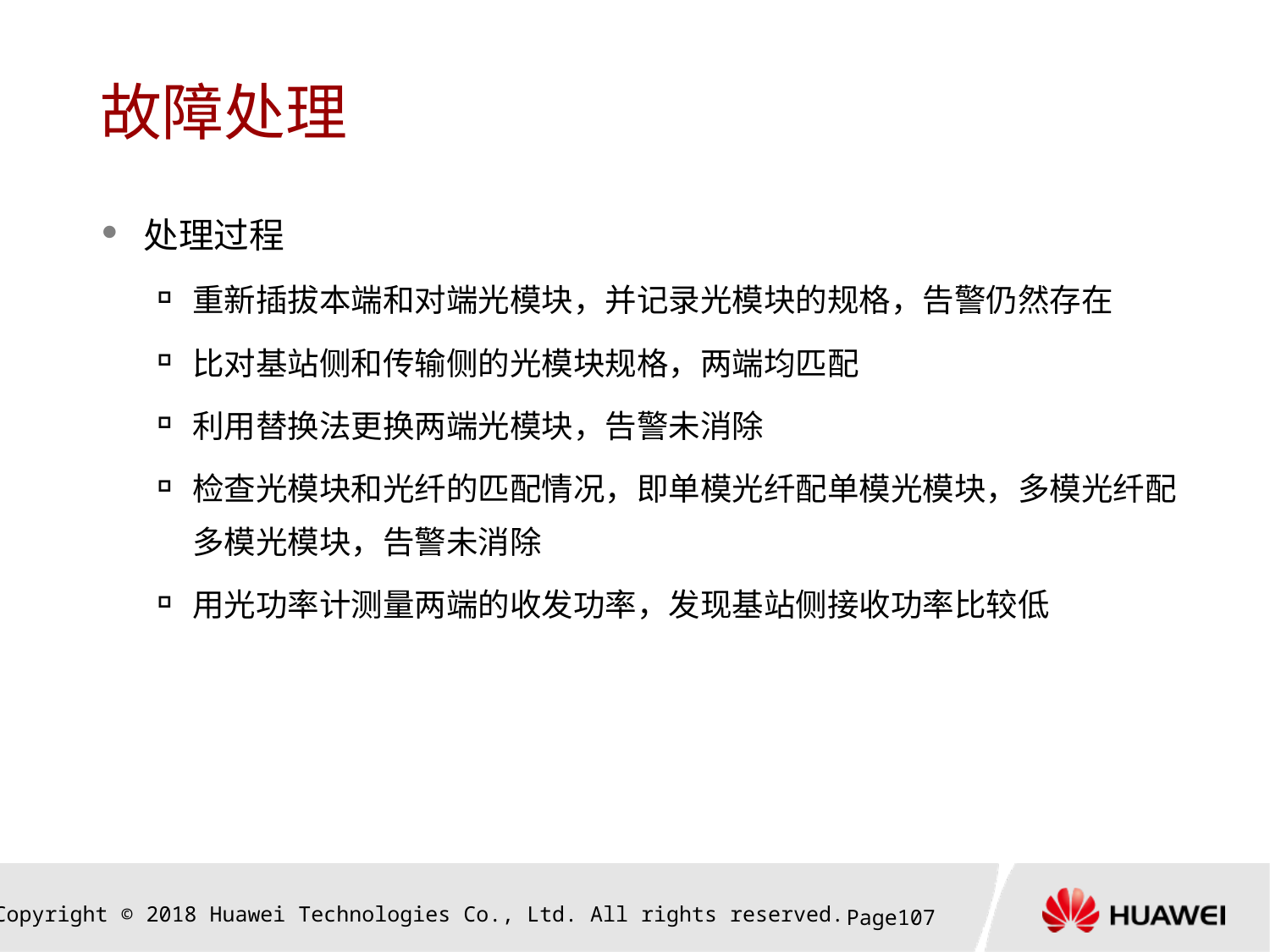

# 故障处理
处理过程
重新插拔本端和对端光模块，并记录光模块的规格，告警仍然存在
比对基站侧和传输侧的光模块规格，两端均匹配
利用替换法更换两端光模块，告警未消除
检查光模块和光纤的匹配情况，即单模光纤配单模光模块，多模光纤配多模光模块，告警未消除
用光功率计测量两端的收发功率，发现基站侧接收功率比较低

Page107